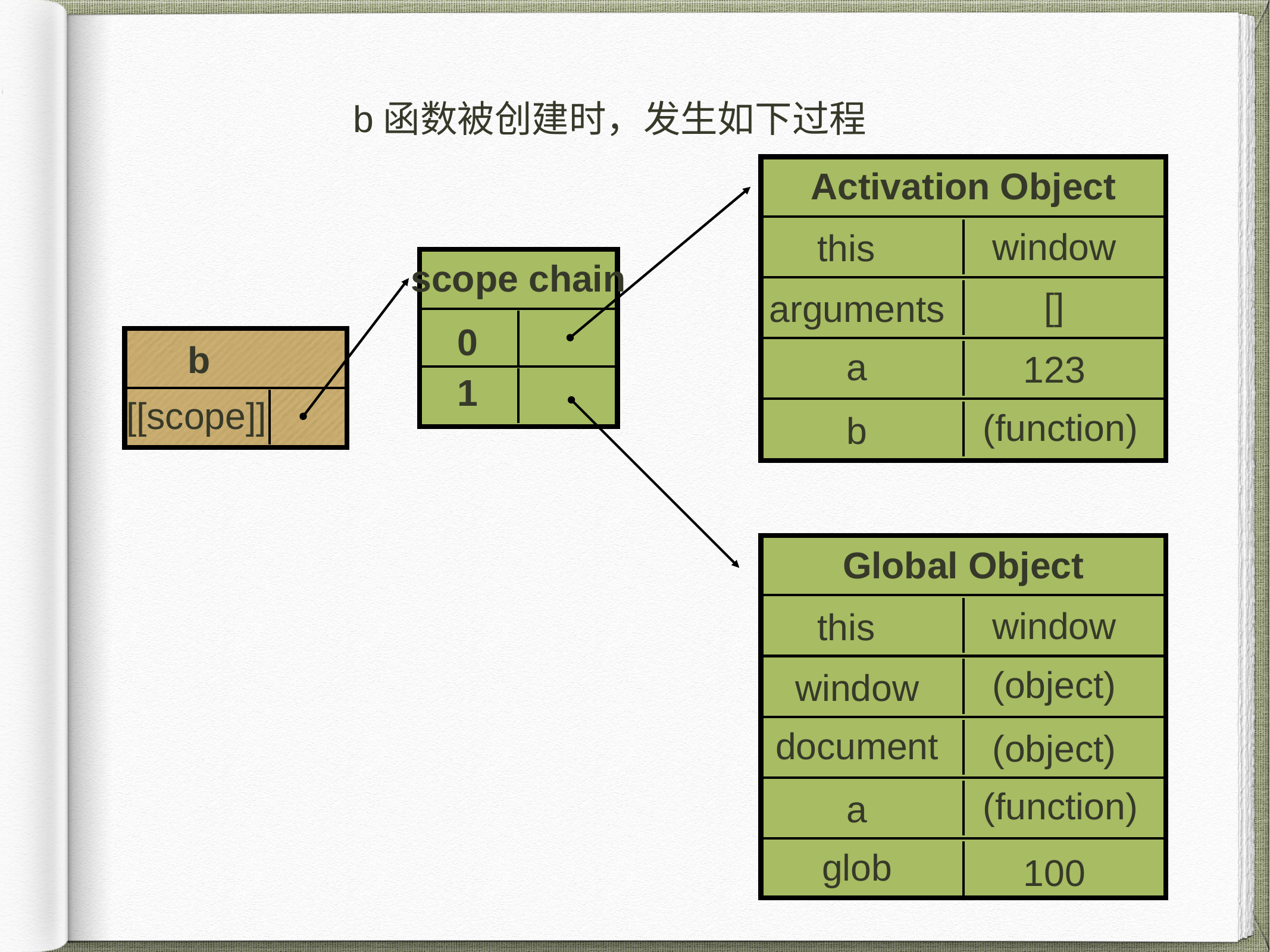

b函数被创建时，发生如下过程

Activation Object

window
this

scope chain

[]

arguments

0

b

a
123

1

[[scope]]

(function)

b

Global Object

window
this

(object)
window

document
(object)

(function)

a

glob

100